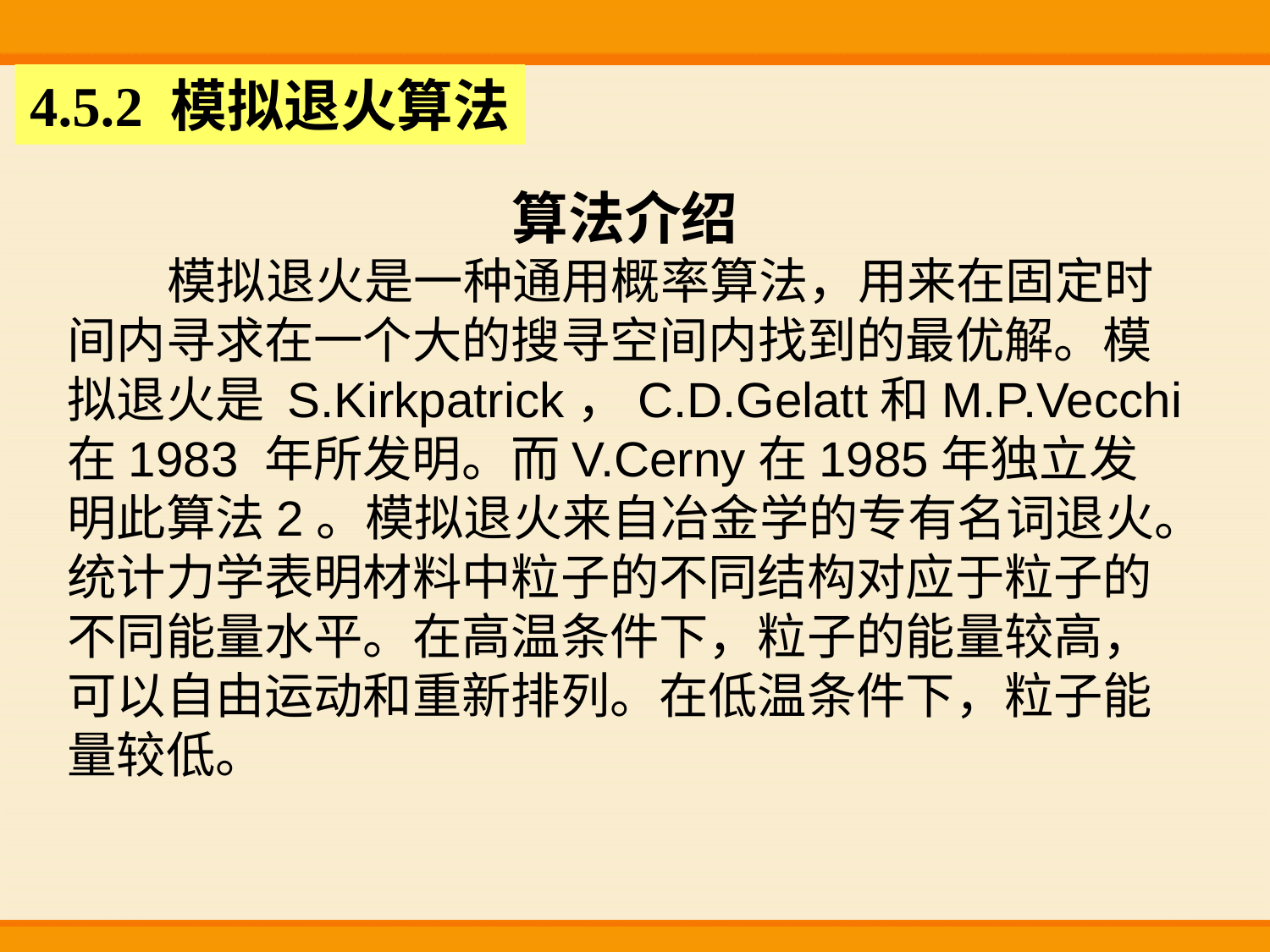

4.5.2 模拟退火算法
算法介绍
模拟退火是一种通用概率算法，用来在固定时间内寻求在一个大的搜寻空间内找到的最优解。模拟退火是 S.Kirkpatrick，C.D.Gelatt和M.P.Vecchi在1983 年所发明。而V.Cerny在1985年独立发明此算法2。模拟退火来自冶金学的专有名词退火。统计力学表明材料中粒子的不同结构对应于粒子的不同能量水平。在高温条件下，粒子的能量较高，可以自由运动和重新排列。在低温条件下，粒子能量较低。